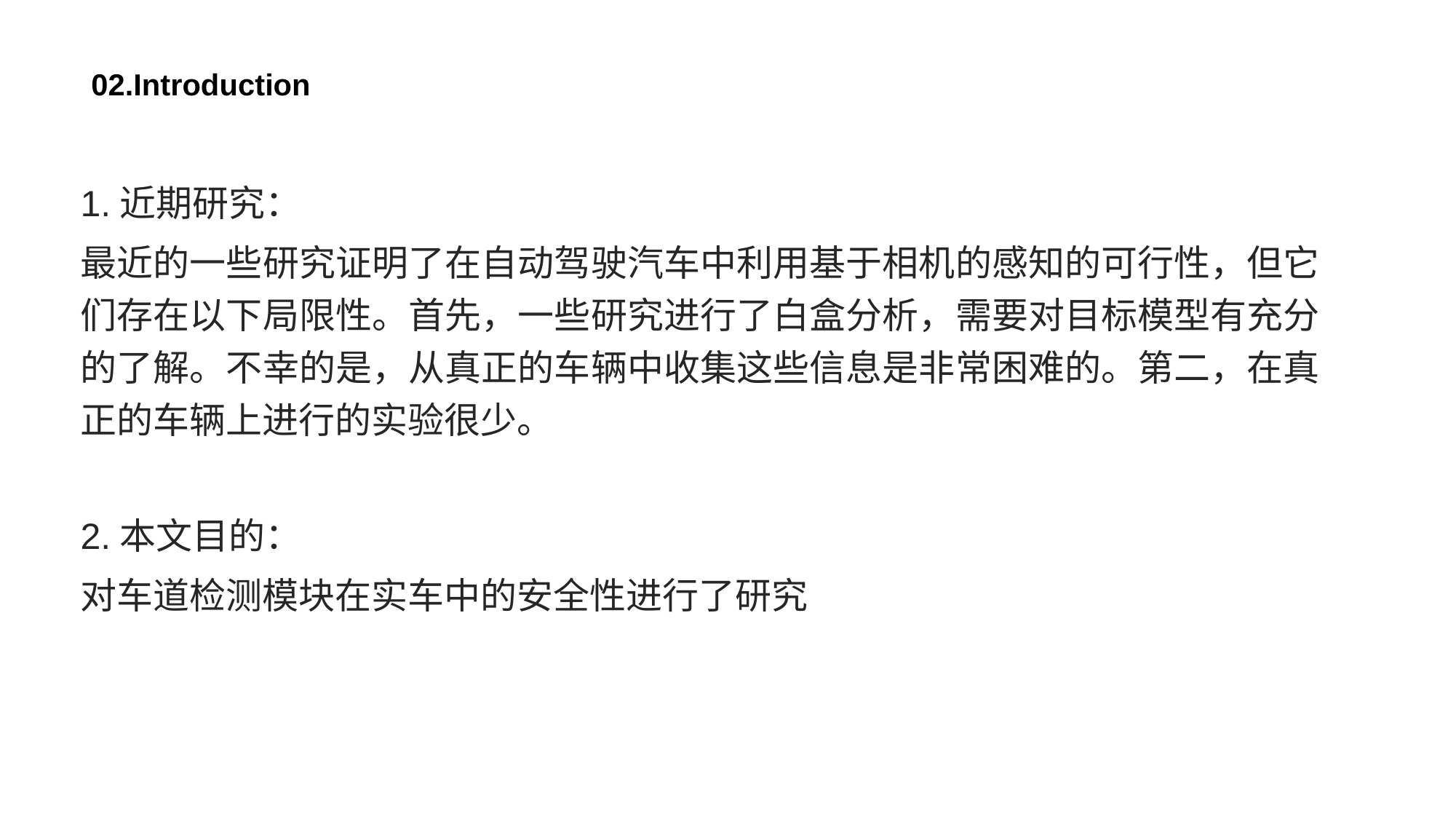

02.Introduction
1.近期研究：
最近的一些研究证明了在自动驾驶汽车中利用基于相机的感知的可行性，但它们存在以下局限性。首先，一些研究进行了白盒分析，需要对目标模型有充分的了解。不幸的是，从真正的车辆中收集这些信息是非常困难的。第二，在真正的车辆上进行的实验很少。
2.本文目的：
对车道检测模块在实车中的安全性进行了研究